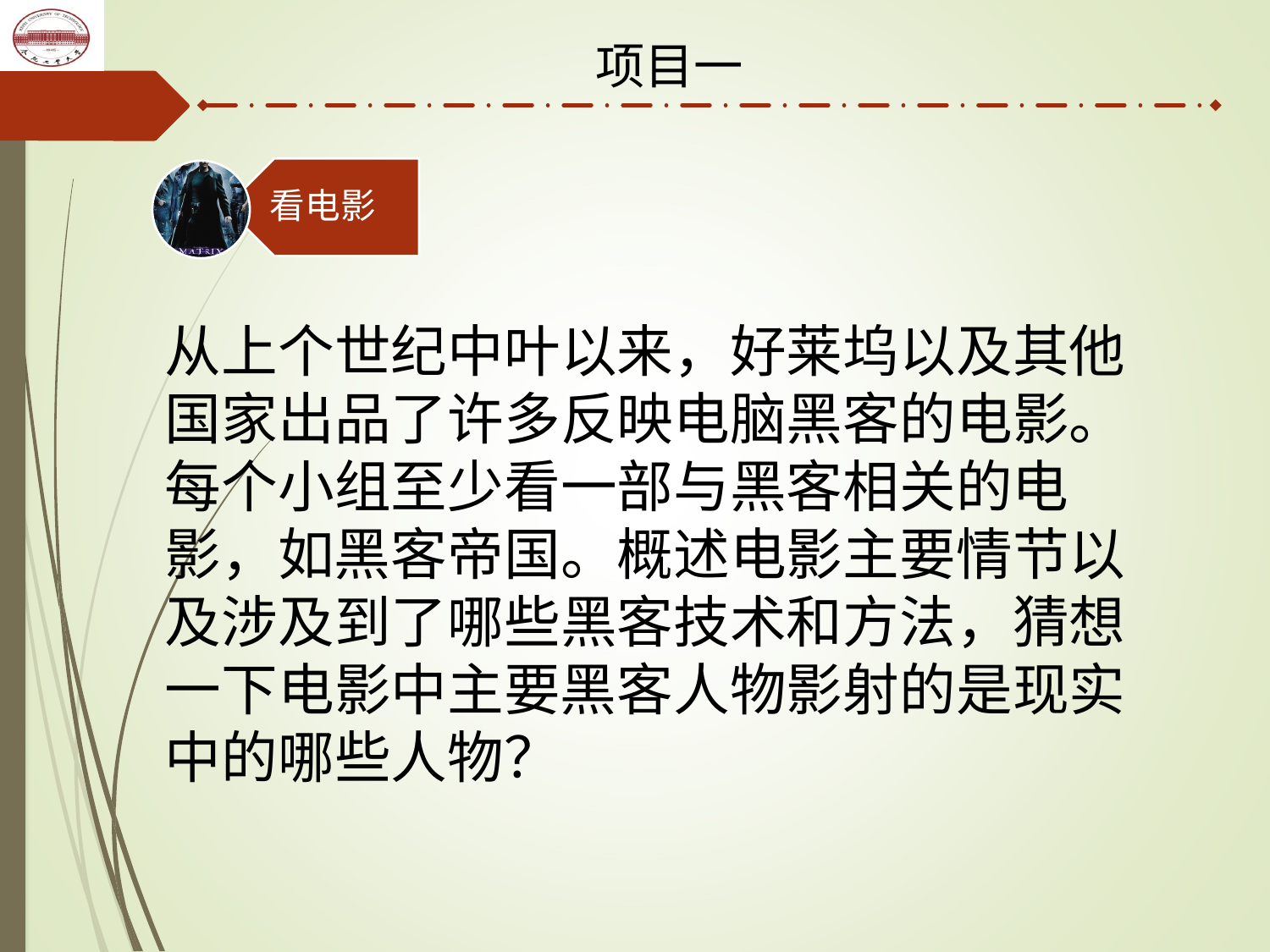

项目一
看电影
从上个世纪中叶以来，好莱坞以及其他国家出品了许多反映电脑黑客的电影。每个小组至少看一部与黑客相关的电影，如黑客帝国。概述电影主要情节以及涉及到了哪些黑客技术和方法，猜想一下电影中主要黑客人物影射的是现实中的哪些人物？